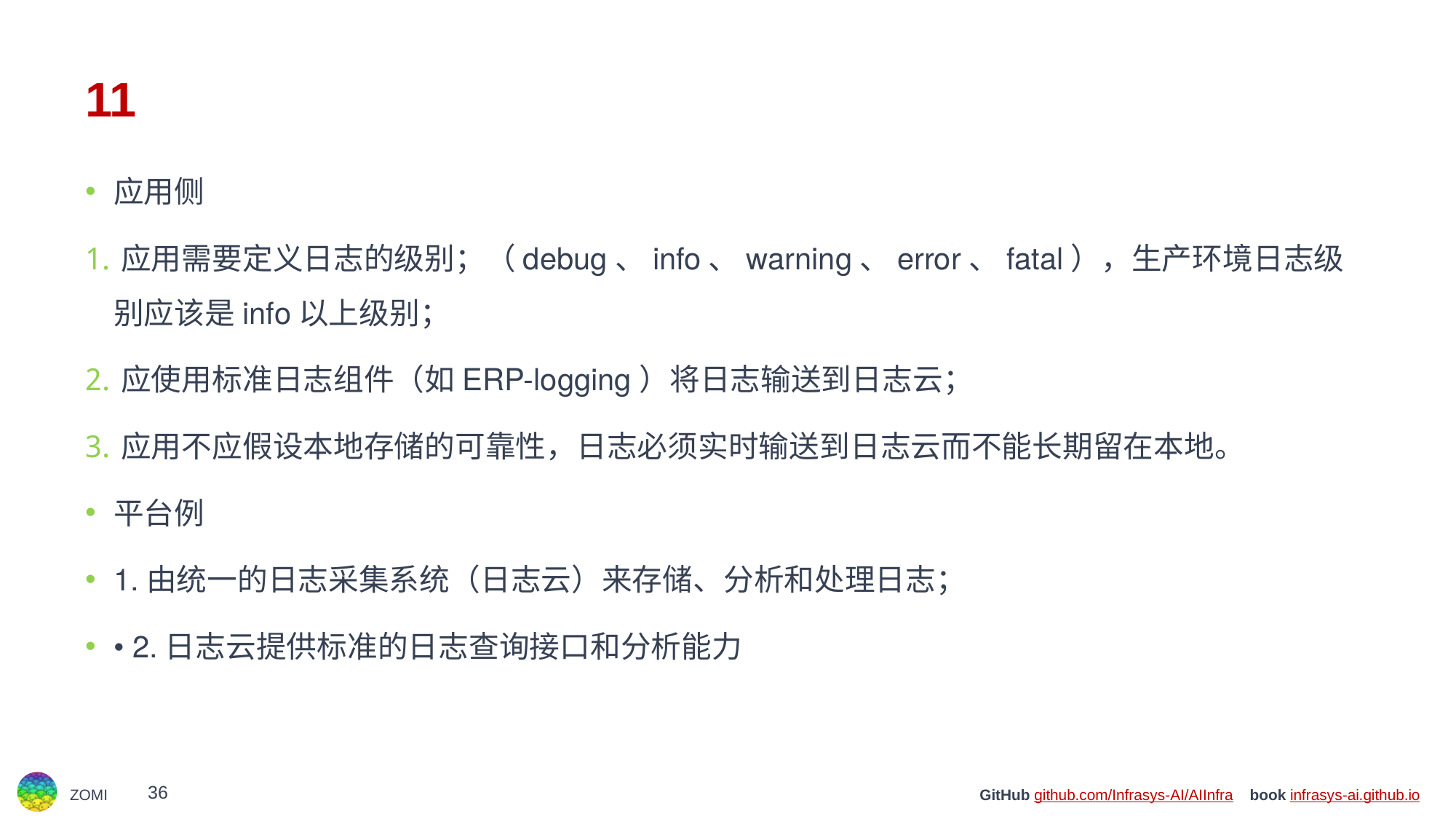

# 11
应用侧
﻿﻿应用需要定义日志的级别；（debug、info、warning、error、fatal），生产环境日志级别应该是info以上级别；
﻿﻿应使用标准日志组件（如ERP-logging）将日志输送到日志云；
﻿﻿应用不应假设本地存储的可靠性，日志必须实时输送到日志云而不能长期留在本地。
平台例
1.由统一的日志采集系统（日志云）来存储、分析和处理日志；
• 2.日志云提供标准的日志查询接口和分析能力